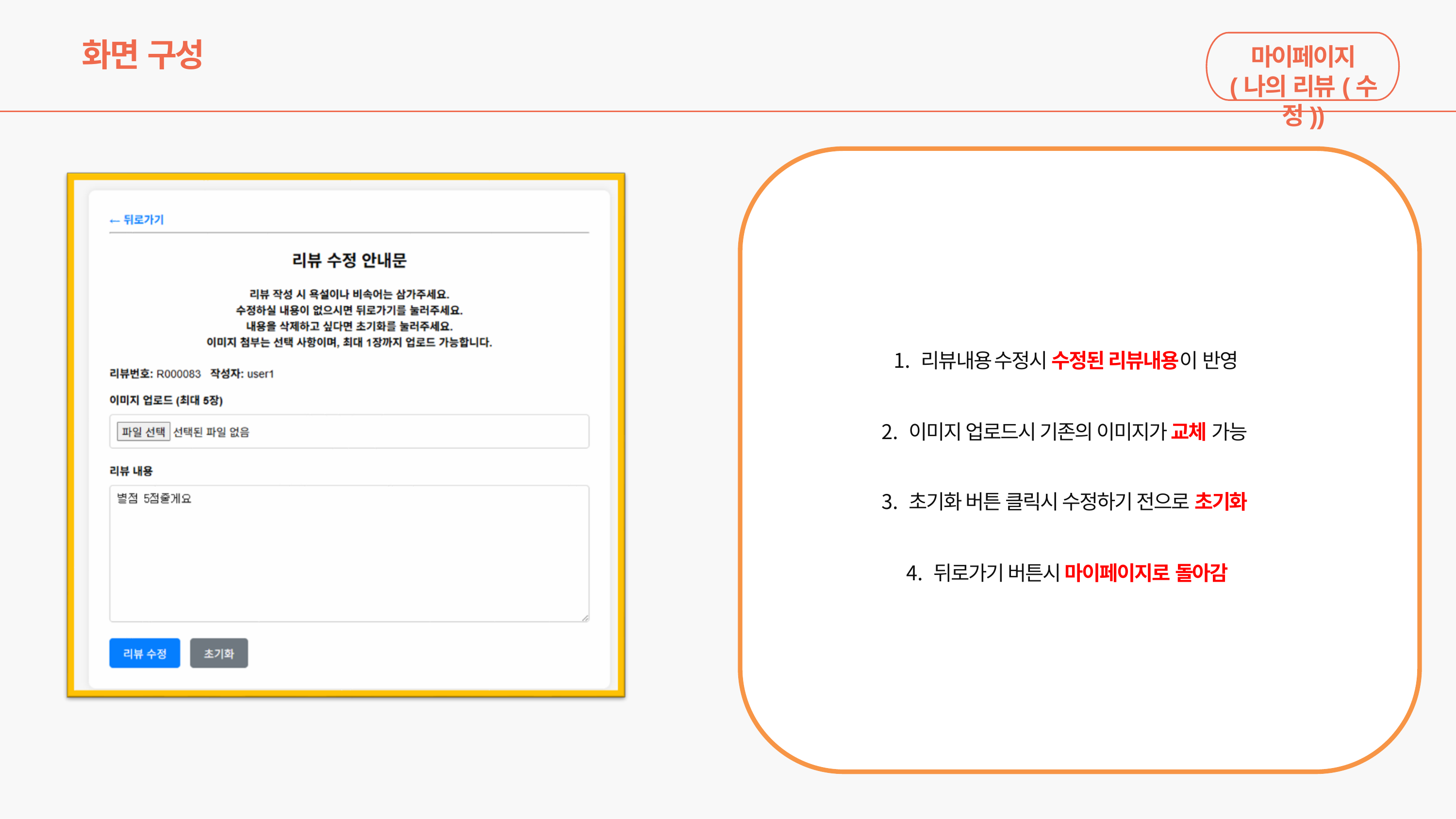

# 화면 구성
마이페이지
(나의 리뷰(수정))

리뷰내용 수정시 수정된 리뷰내용이 반영

이미지 업로드시 기존의 이미지가 교체 가능

초기화 버튼 클릭시 수정하기 전으로 초기화

뒤로가기 버튼시 마이페이지로 돌아감